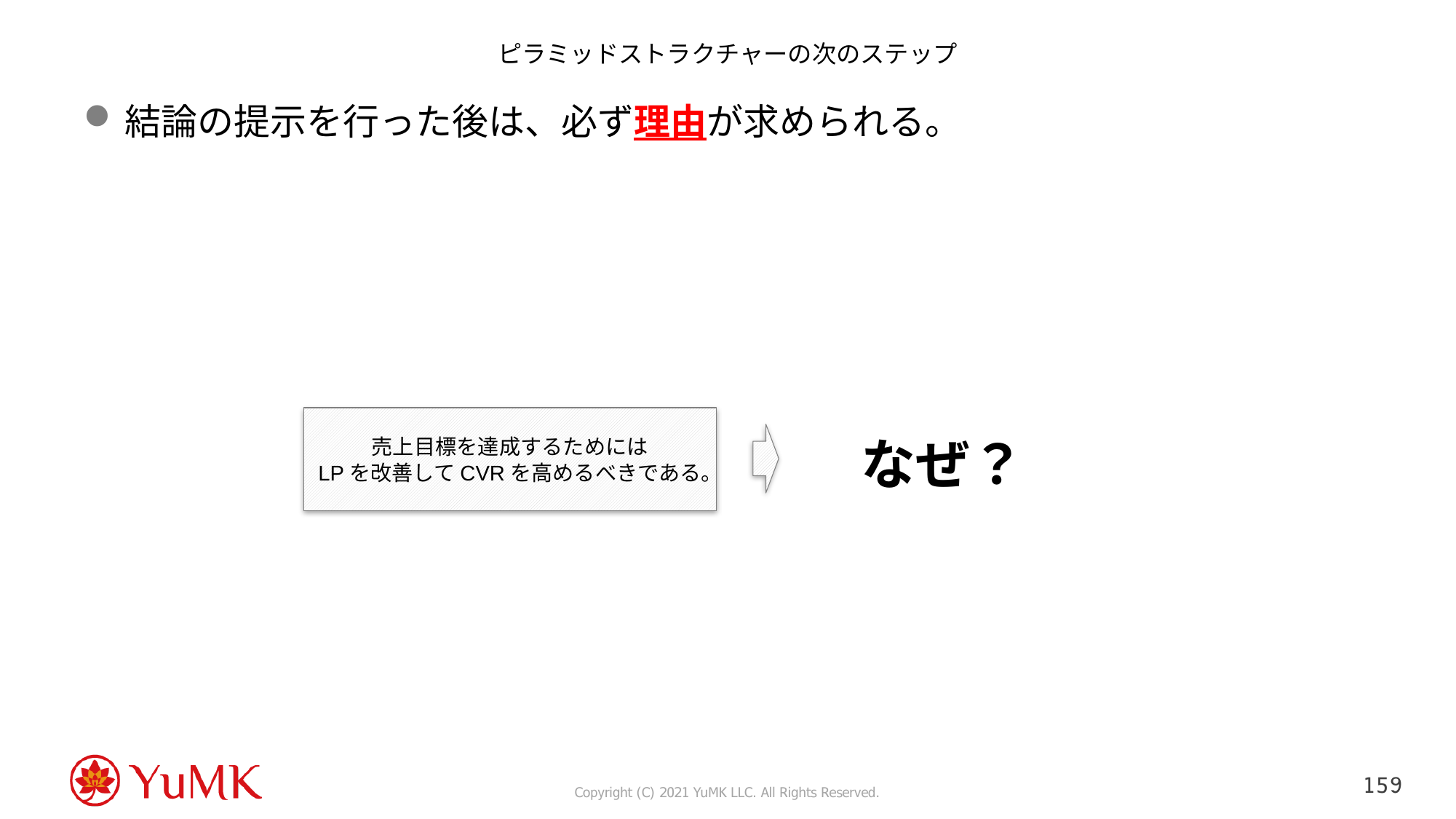

# ピラミッドストラクチャーの次のステップ
結論の提示を行った後は、必ず理由が求められる。
売上目標を達成するためには
LPを改善してCVRを高めるべきである。

なぜ？
159